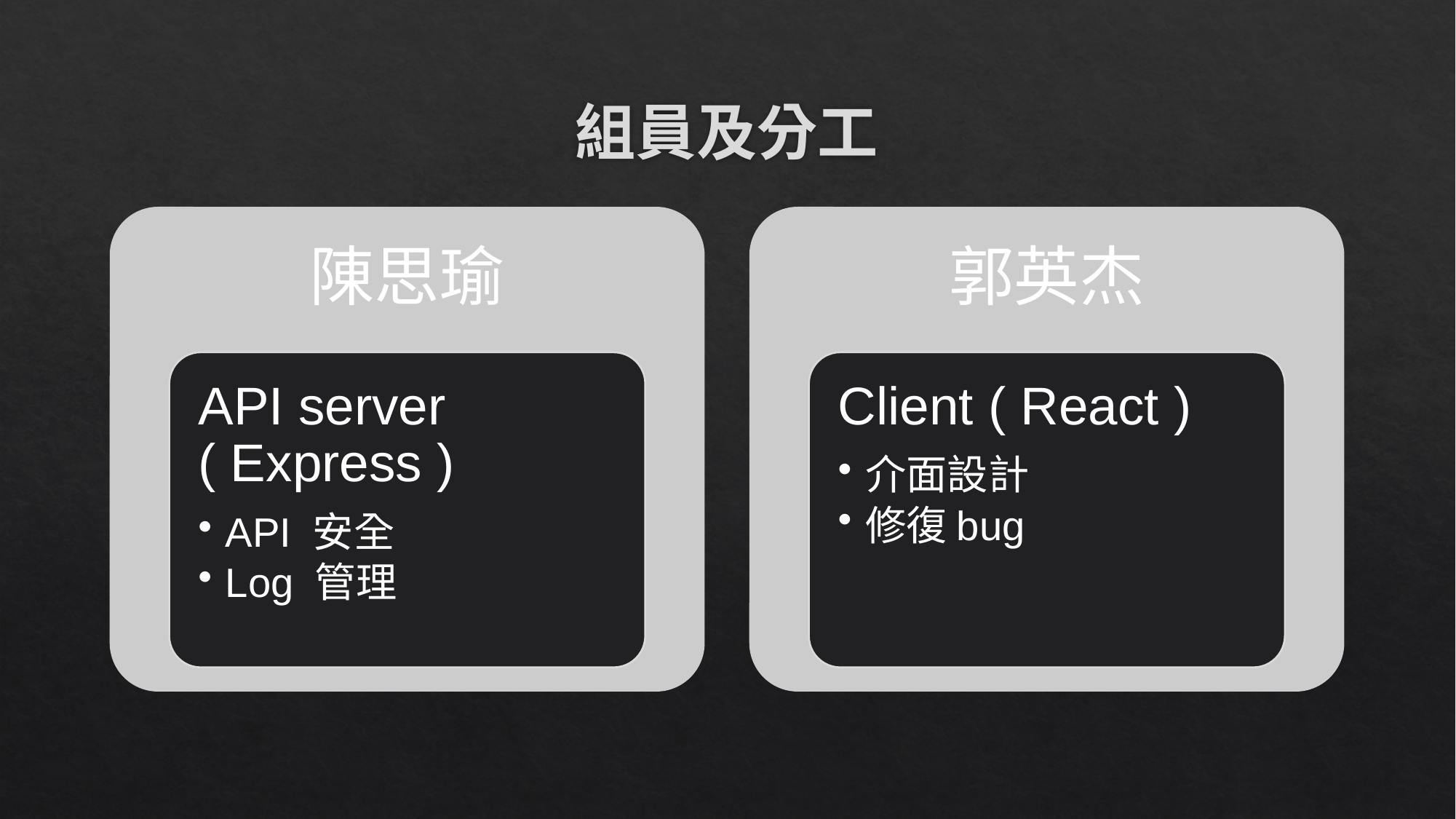

# 組員及分工
陳思瑜
API server ( Express )
API 安全
Log 管理
郭英杰
Client ( React )
介面設計
修復bug